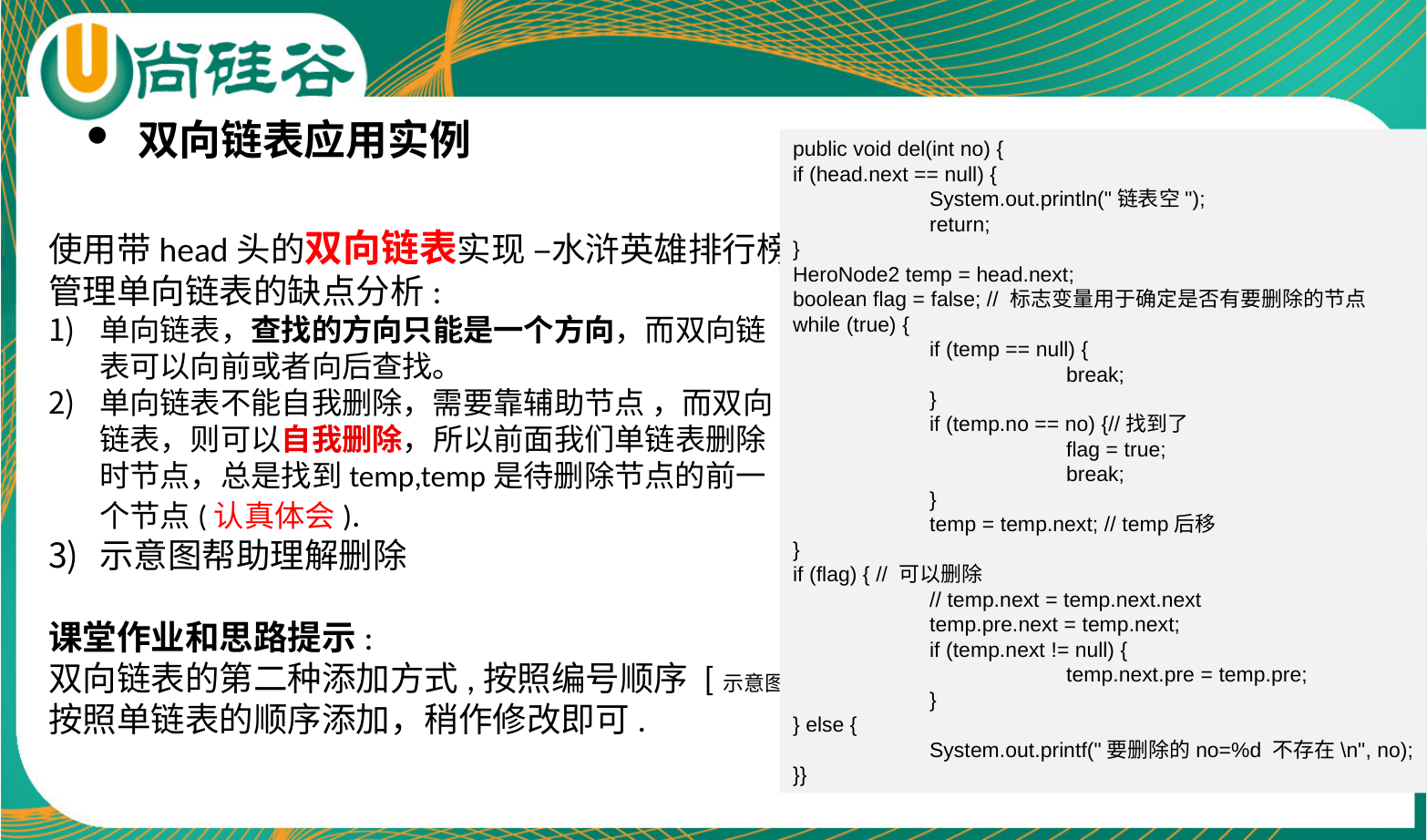

双向链表应用实例
public void del(int no) {
if (head.next == null) {
	System.out.println("链表空");
	return;
}
HeroNode2 temp = head.next;
boolean flag = false; // 标志变量用于确定是否有要删除的节点
while (true) {
	if (temp == null) {
		break;
	}
	if (temp.no == no) {//找到了
		flag = true;
		break;
	}
	temp = temp.next; // temp后移
}
if (flag) { // 可以删除
	// temp.next = temp.next.next
	temp.pre.next = temp.next;
	if (temp.next != null) {
		temp.next.pre = temp.pre;
	}
} else {
	System.out.printf("要删除的no=%d 不存在\n", no);
}}

使用带head头的双向链表实现 –水浒英雄排行榜
管理单向链表的缺点分析:
单向链表，查找的方向只能是一个方向，而双向链
表可以向前或者向后查找。
单向链表不能自我删除，需要靠辅助节点 ，而双向
链表，则可以自我删除，所以前面我们单链表删除
时节点，总是找到temp,temp是待删除节点的前一
个节点(认真体会).
示意图帮助理解删除

课堂作业和思路提示:
双向链表的第二种添加方式,按照编号顺序 [示意图]
按照单链表的顺序添加，稍作修改即可.